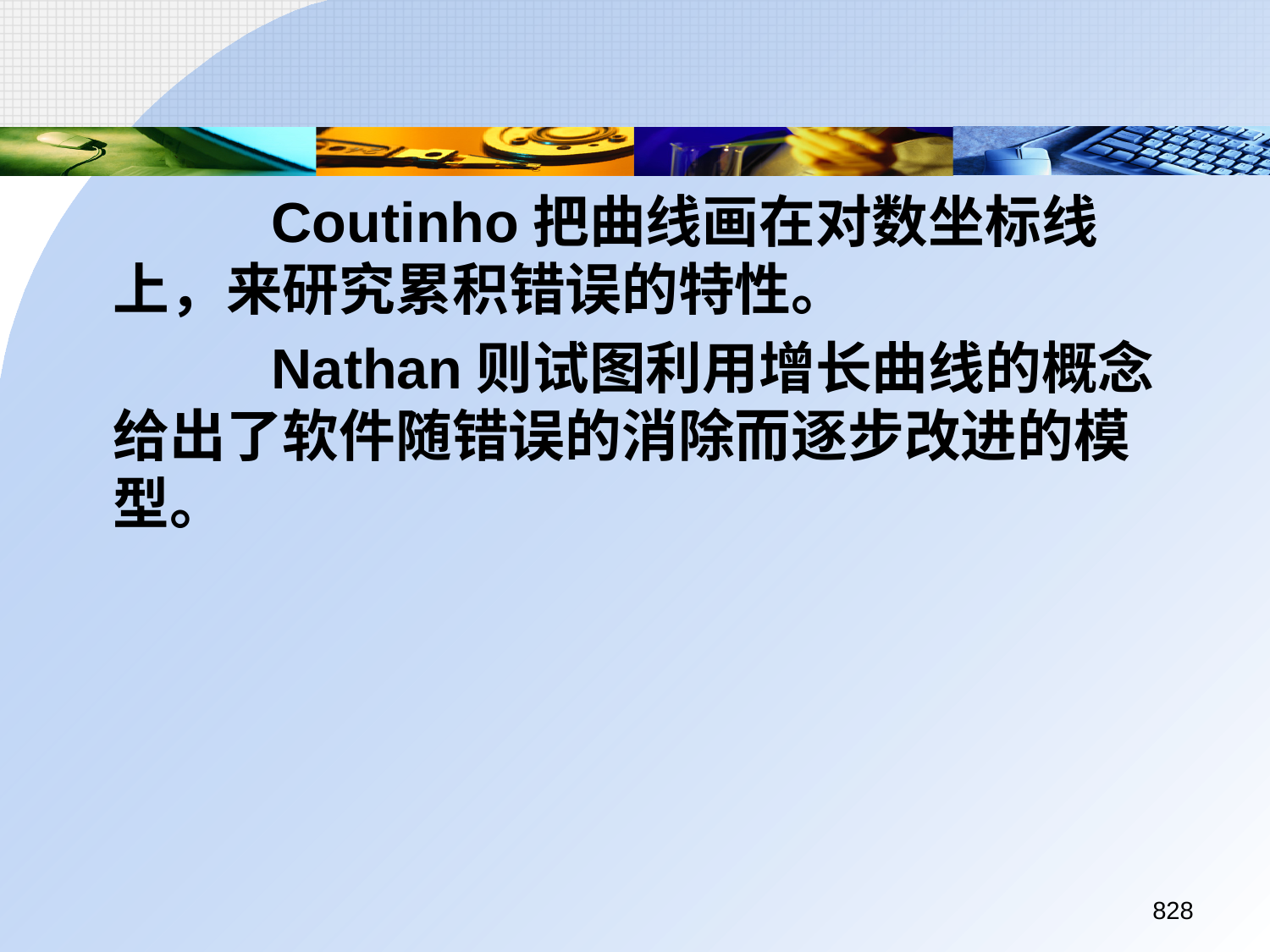

Coutinho把曲线画在对数坐标线上，来研究累积错误的特性。
		  Nathan则试图利用增长曲线的概念给出了软件随错误的消除而逐步改进的模型。

828